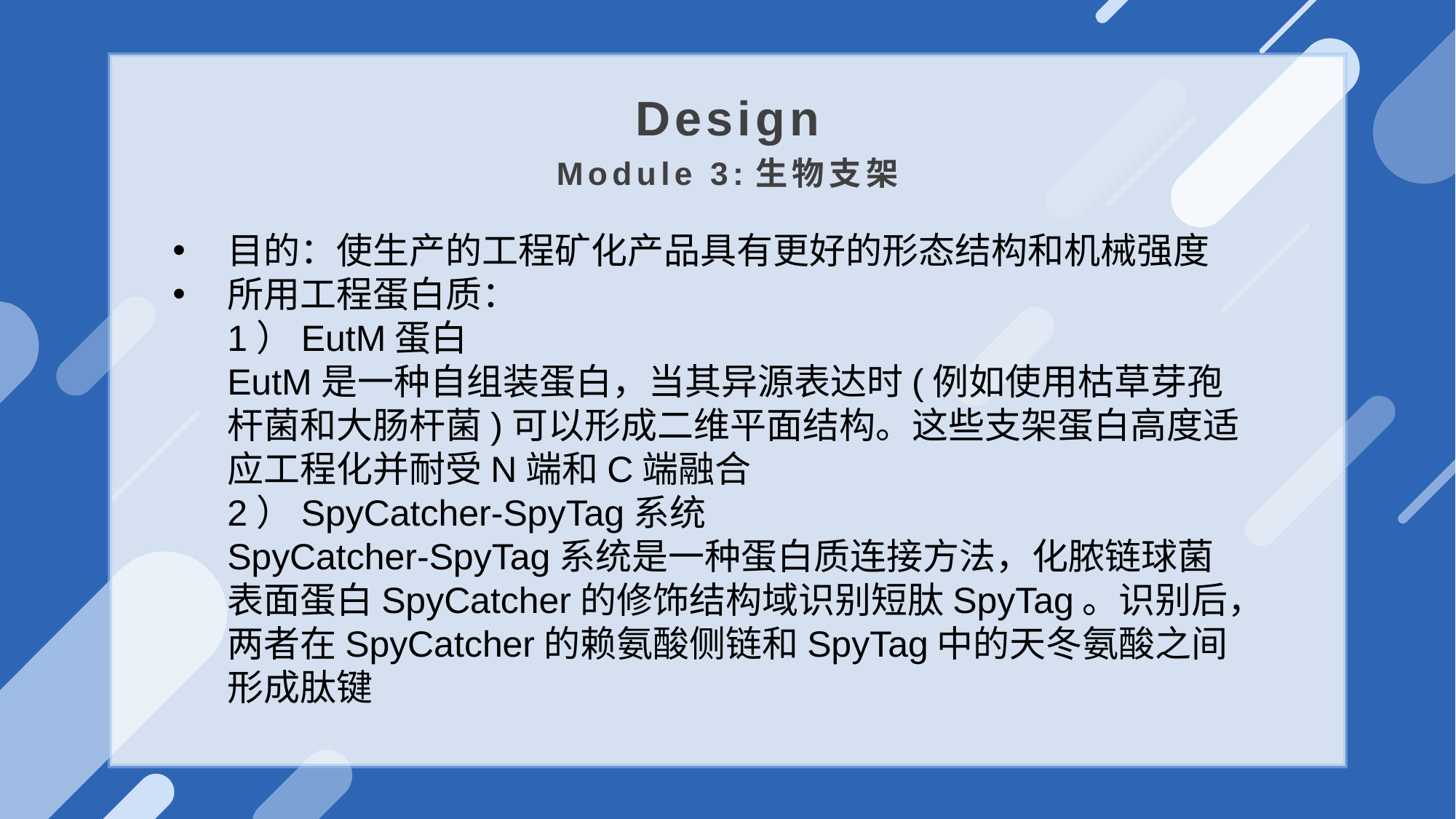

Design
Module 3:生物支架
目的：使生产的工程矿化产品具有更好的形态结构和机械强度
所用工程蛋白质：
1）EutM蛋白
EutM是一种自组装蛋白，当其异源表达时(例如使用枯草芽孢杆菌和大肠杆菌)可以形成二维平面结构。这些支架蛋白高度适应工程化并耐受N端和C端融合
2）SpyCatcher-SpyTag系统
SpyCatcher-SpyTag系统是一种蛋白质连接方法，化脓链球菌表面蛋白SpyCatcher的修饰结构域识别短肽SpyTag。识别后，两者在SpyCatcher的赖氨酸侧链和SpyTag中的天冬氨酸之间形成肽键